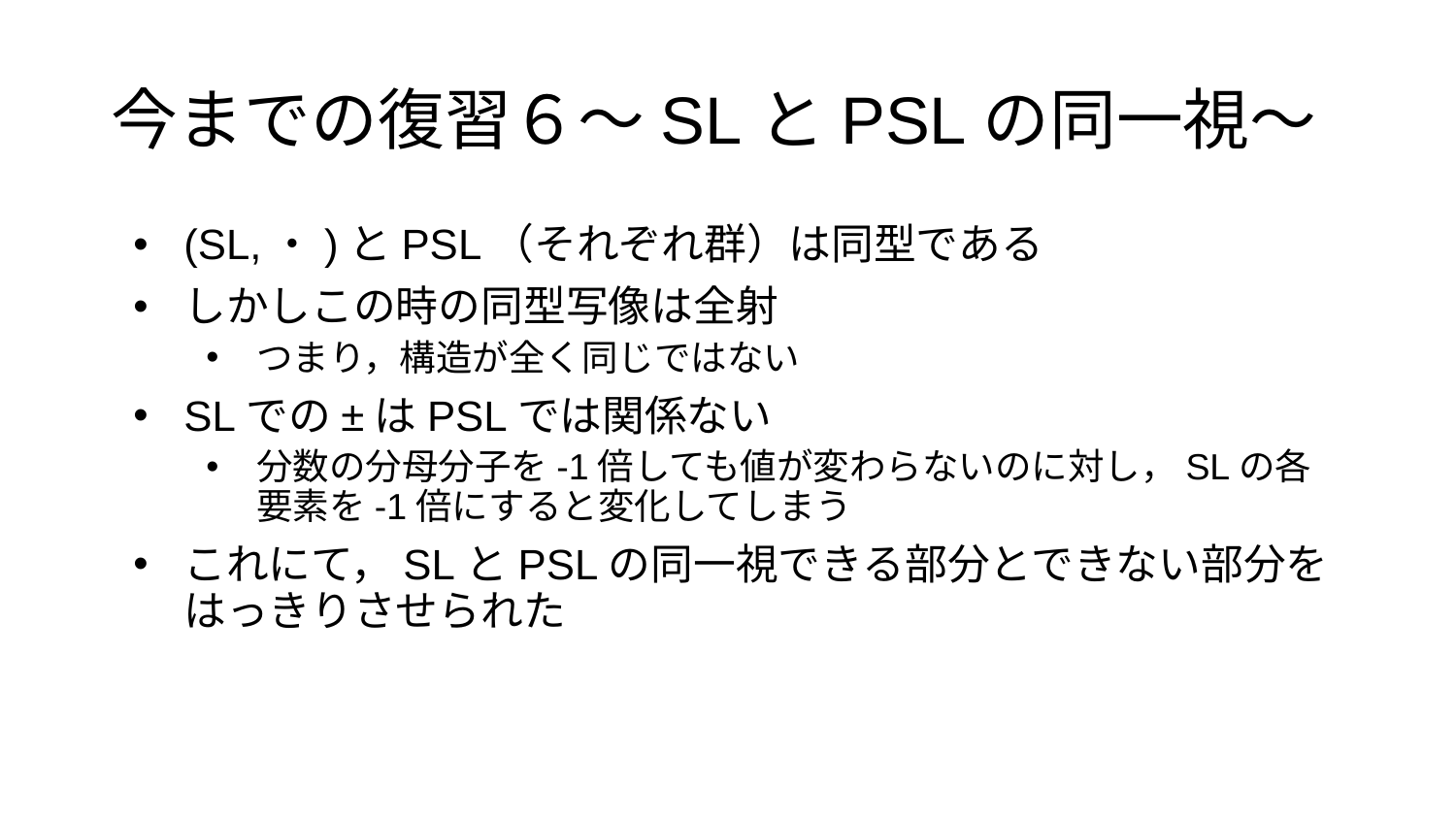

# 今までの復習６〜SLとPSLの同一視〜
(SL,・)とPSL（それぞれ群）は同型である
しかしこの時の同型写像は全射
つまり，構造が全く同じではない
SLでの±はPSLでは関係ない
分数の分母分子を-1倍しても値が変わらないのに対し，SLの各要素を-1倍にすると変化してしまう
これにて，SLとPSLの同一視できる部分とできない部分をはっきりさせられた